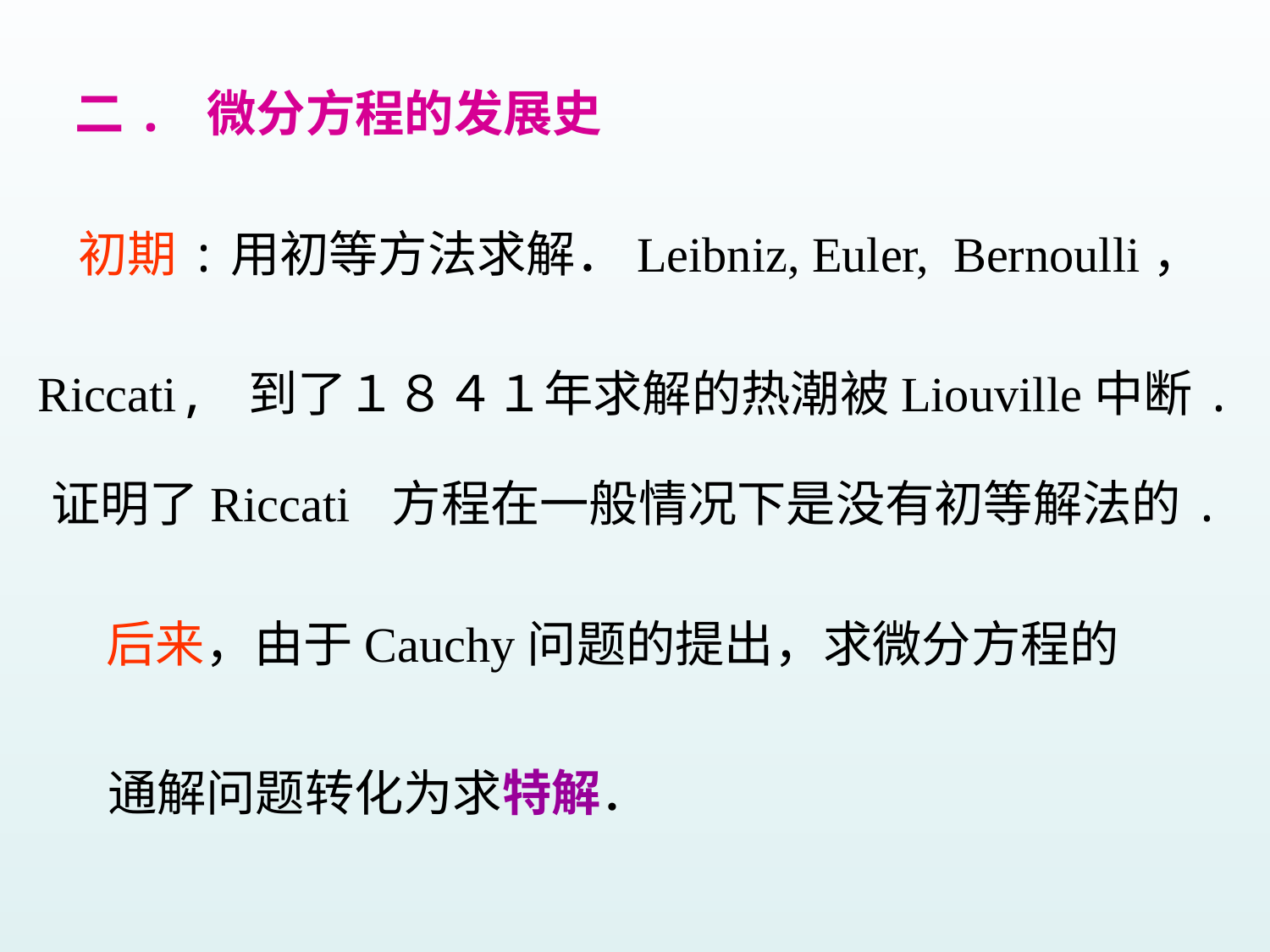

二. 微分方程的发展史
初期:用初等方法求解．Leibniz, Euler,  Bernoulli，
Riccati, 到了１８４１年求解的热潮被Liouville中断.
证明了Riccati 方程在一般情况下是没有初等解法的.
后来，由于Cauchy问题的提出，求微分方程的
通解问题转化为求特解．